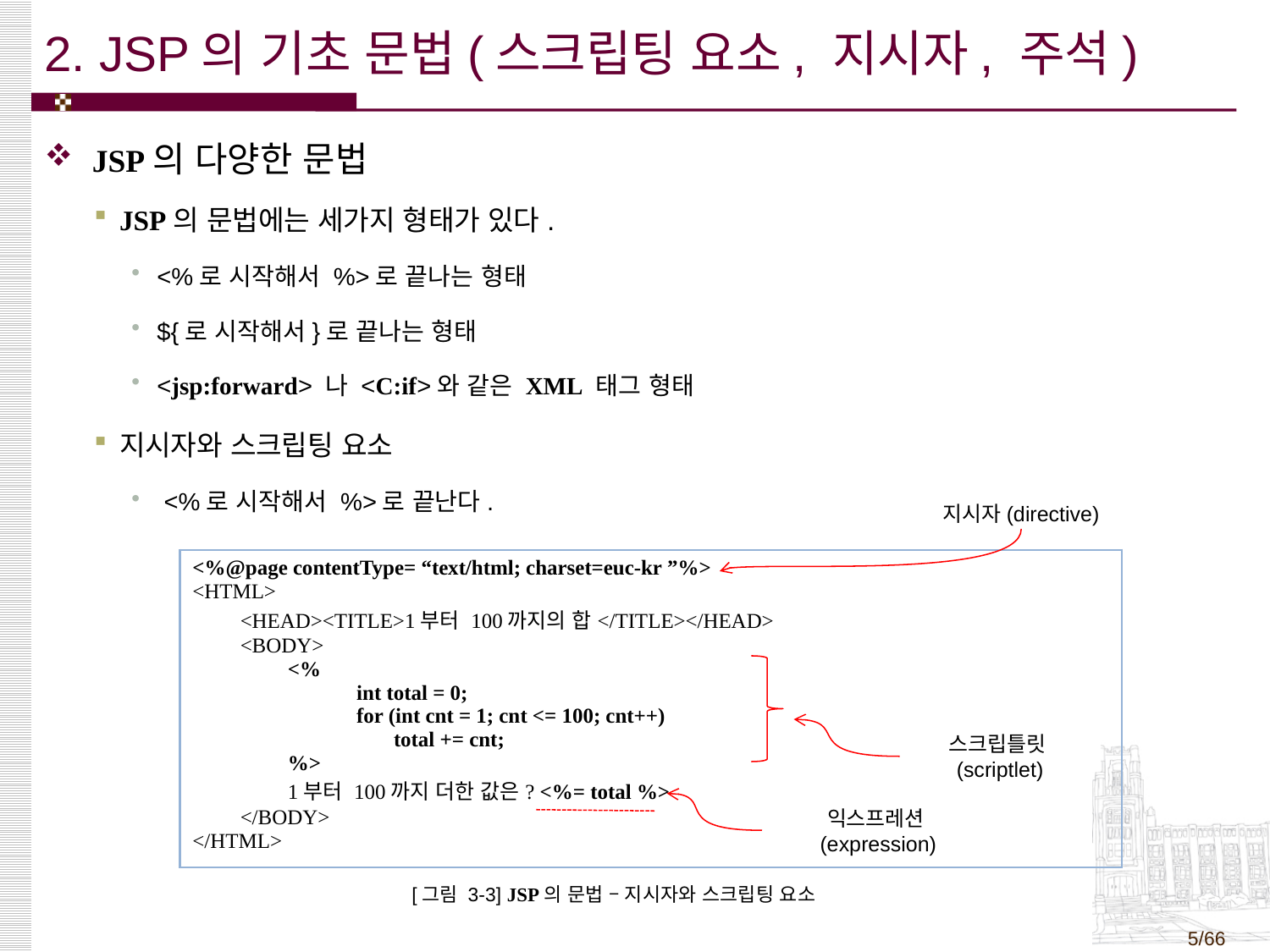

# 2. JSP의 기초 문법(스크립팅 요소, 지시자, 주석)
JSP의 다양한 문법
JSP의 문법에는 세가지 형태가 있다.
<%로 시작해서 %>로 끝나는 형태
${로 시작해서}로 끝나는 형태
<jsp:forward> 나 <C:if>와 같은 XML 태그 형태
지시자와 스크립팅 요소
 <%로 시작해서 %>로 끝난다.

지시자(directive)
| <%@page contentType= “text/html; charset=euc-kr ”%> <HTML> <HEAD><TITLE>1부터 100까지의 합</TITLE></HEAD> <BODY> <% int total = 0; for (int cnt = 1; cnt <= 100; cnt++) total += cnt; %> 1부터 100까지 더한 값은? <%= total %> </BODY> </HTML> |
| --- |

스크립틀릿(scriptlet)
익스프레션(expression)
[그림 3-3] JSP의 문법 – 지시자와 스크립팅 요소